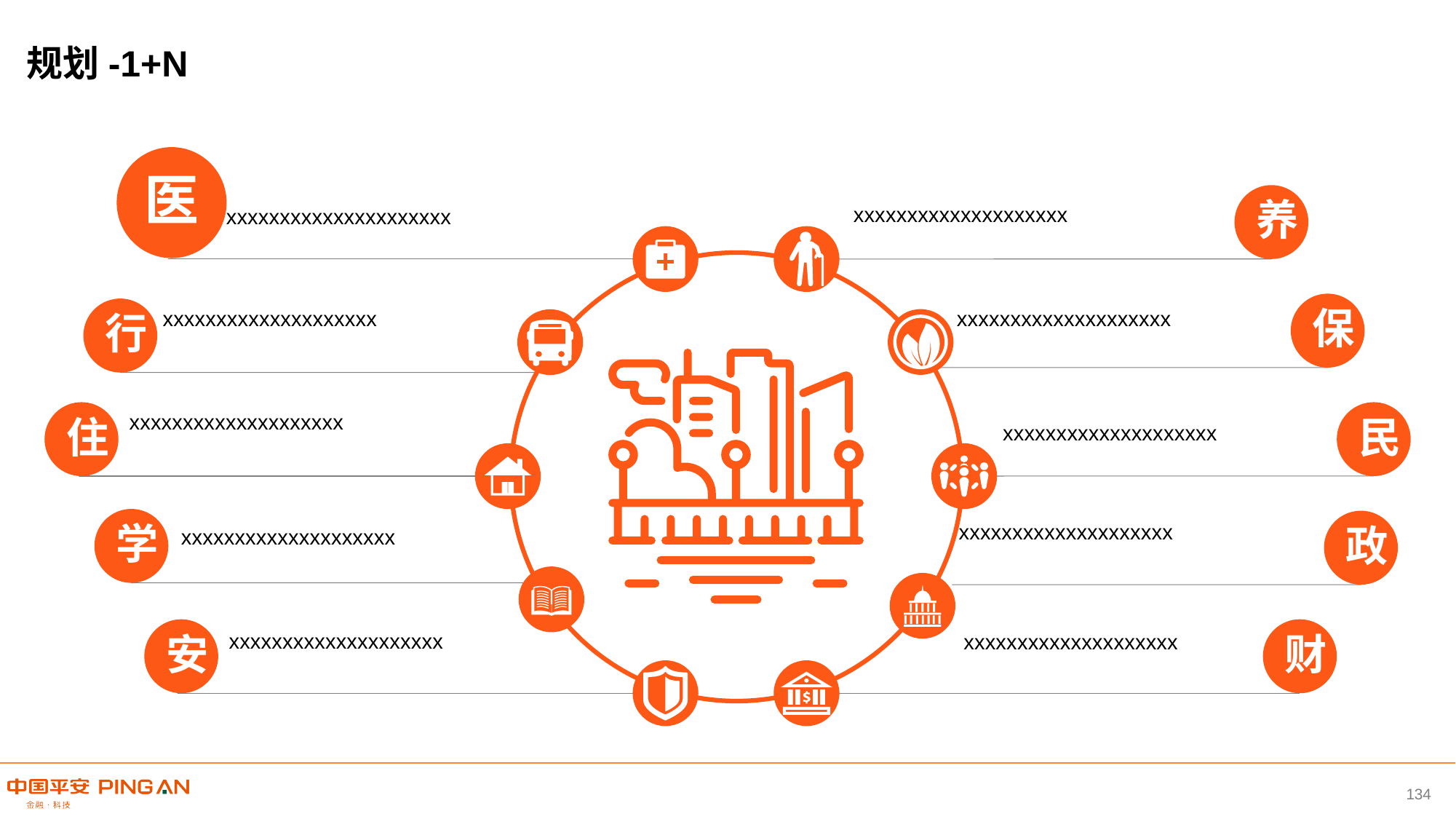

规划-1+N
医
养
xxxxxxxxxxxxxxxxxxxx
xxxxxxxxxxxxxxxxxxxxx

保
行
xxxxxxxxxxxxxxxxxxxx
xxxxxxxxxxxxxxxxxxxx

住
民
xxxxxxxxxxxxxxxxxxxx
xxxxxxxxxxxxxxxxxxxx

学
政
xxxxxxxxxxxxxxxxxxxx
xxxxxxxxxxxxxxxxxxxx

安
财
xxxxxxxxxxxxxxxxxxxx
xxxxxxxxxxxxxxxxxxxx